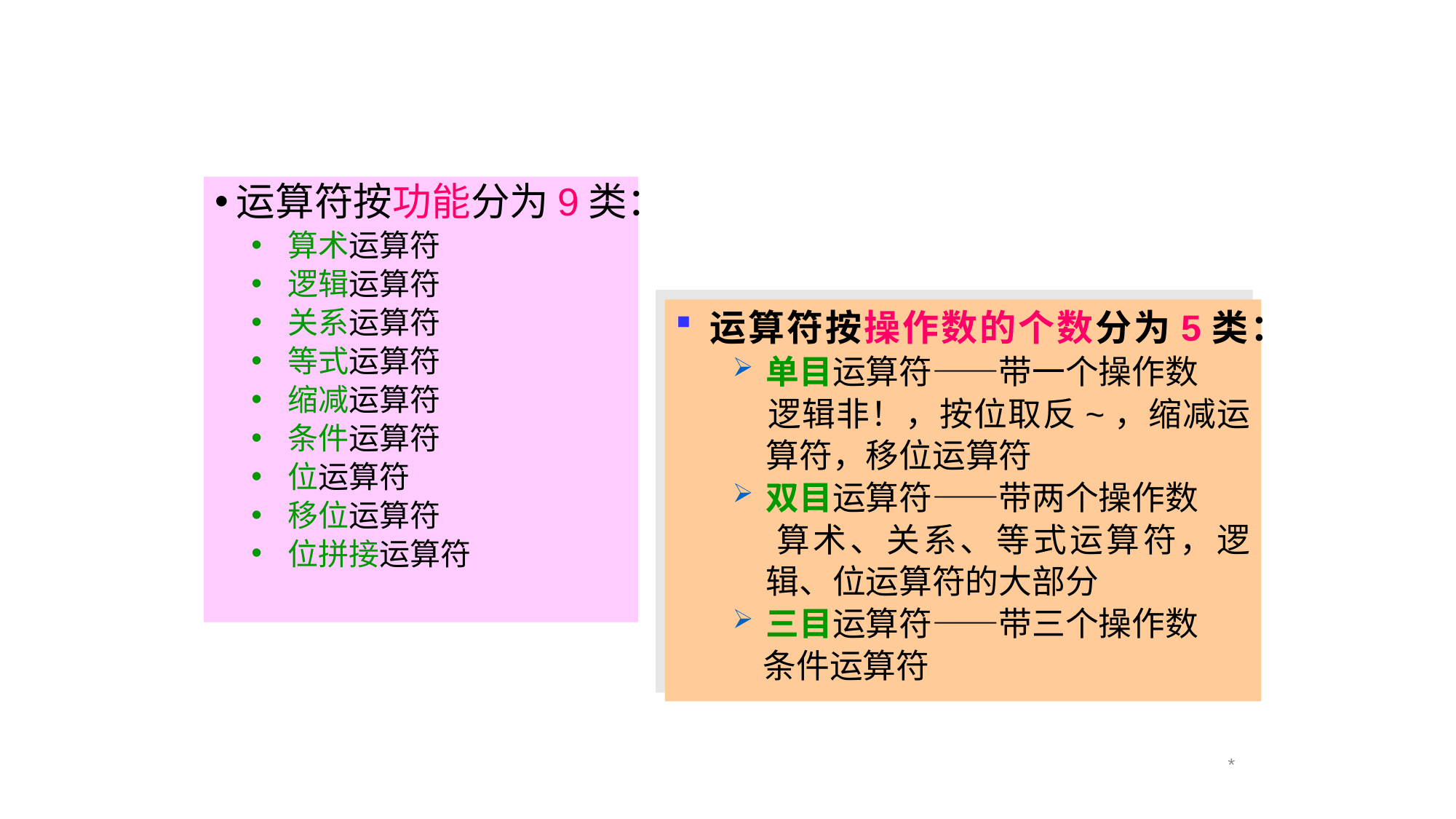

运算符按功能分为9类：
算术运算符
逻辑运算符
关系运算符
等式运算符
缩减运算符
条件运算符
位运算符
移位运算符
位拼接运算符
运算符按操作数的个数分为5类：
单目运算符——带一个操作数
   逻辑非！，按位取反~，缩减运算符，移位运算符
双目运算符——带两个操作数
   算术、关系、等式运算符，逻辑、位运算符的大部分
三目运算符——带三个操作数
   条件运算符

*